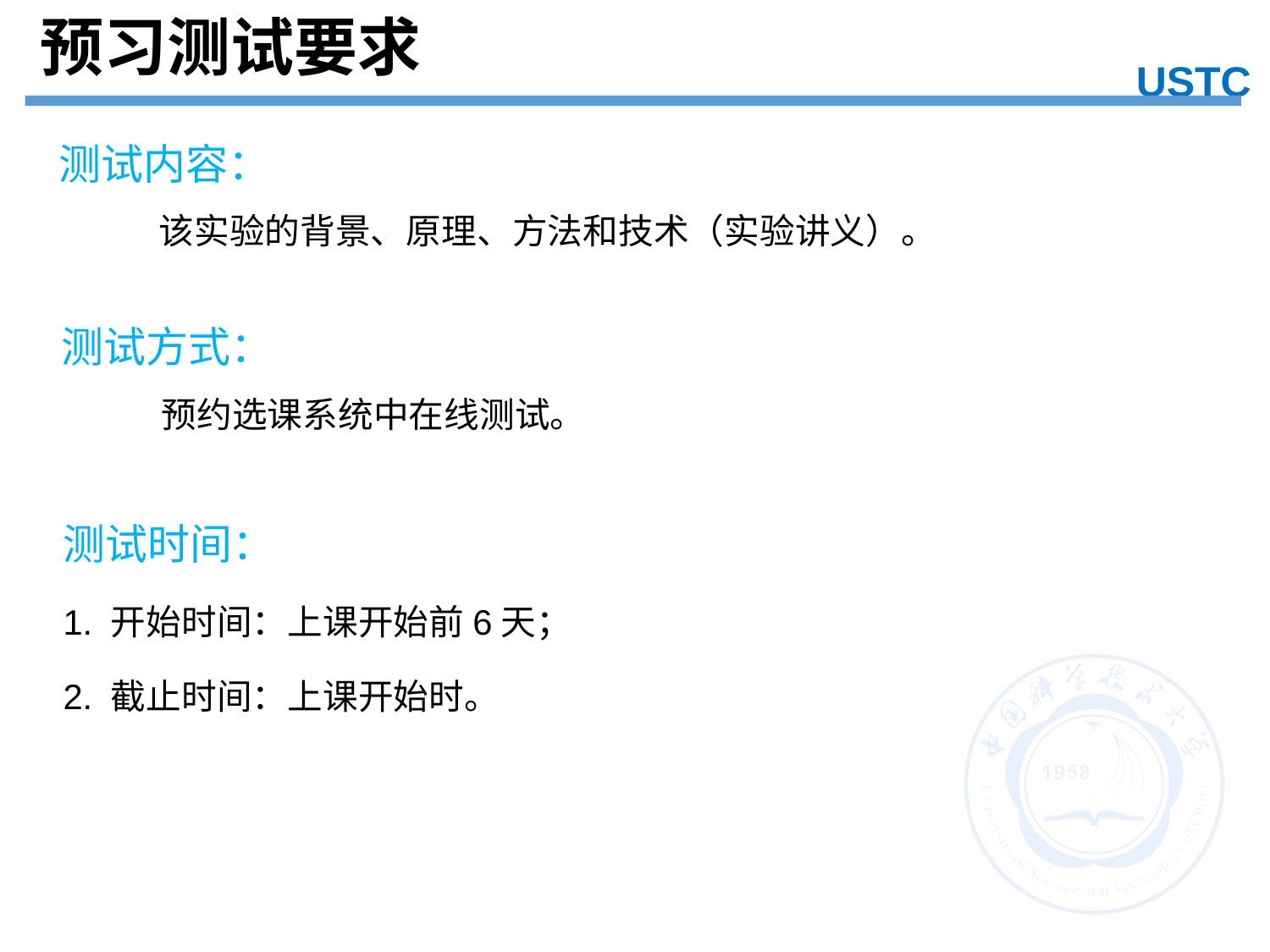

预习测试要求
USTC

实验目的
测试内容：
该实验的背景、原理、方法和技术（实验讲义）。
测试方式：
预约选课系统中在线测试。
测试时间：
开始时间：上课开始前6天；
截止时间：上课开始时。